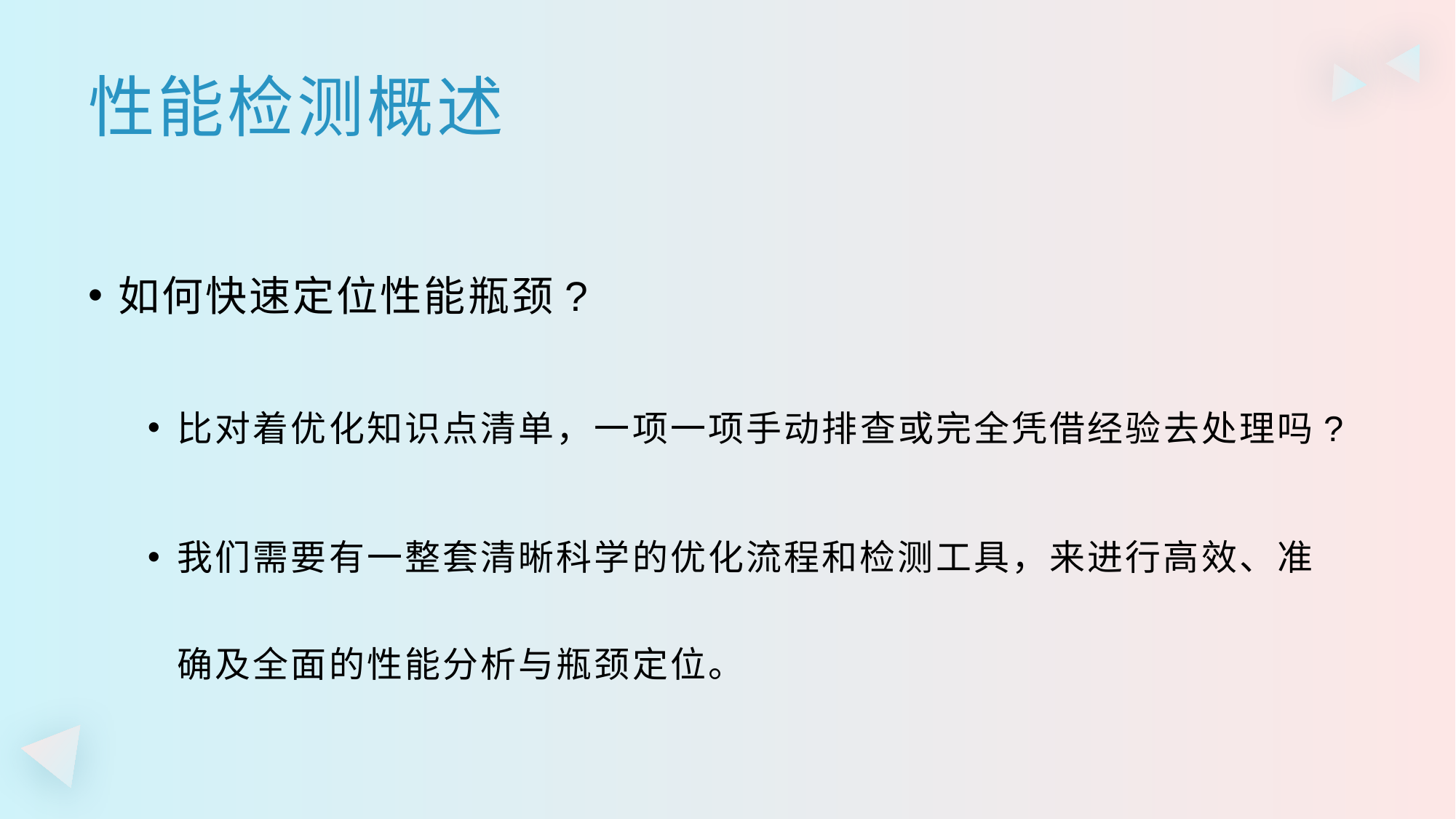

性能检测概述
如何快速定位性能瓶颈?
比对着优化知识点清单，一项一项手动排查或完全凭借经验去处理吗?
我们需要有一整套清晰科学的优化流程和检测工具，来进行高效、准确及全面的性能分析与瓶颈定位。